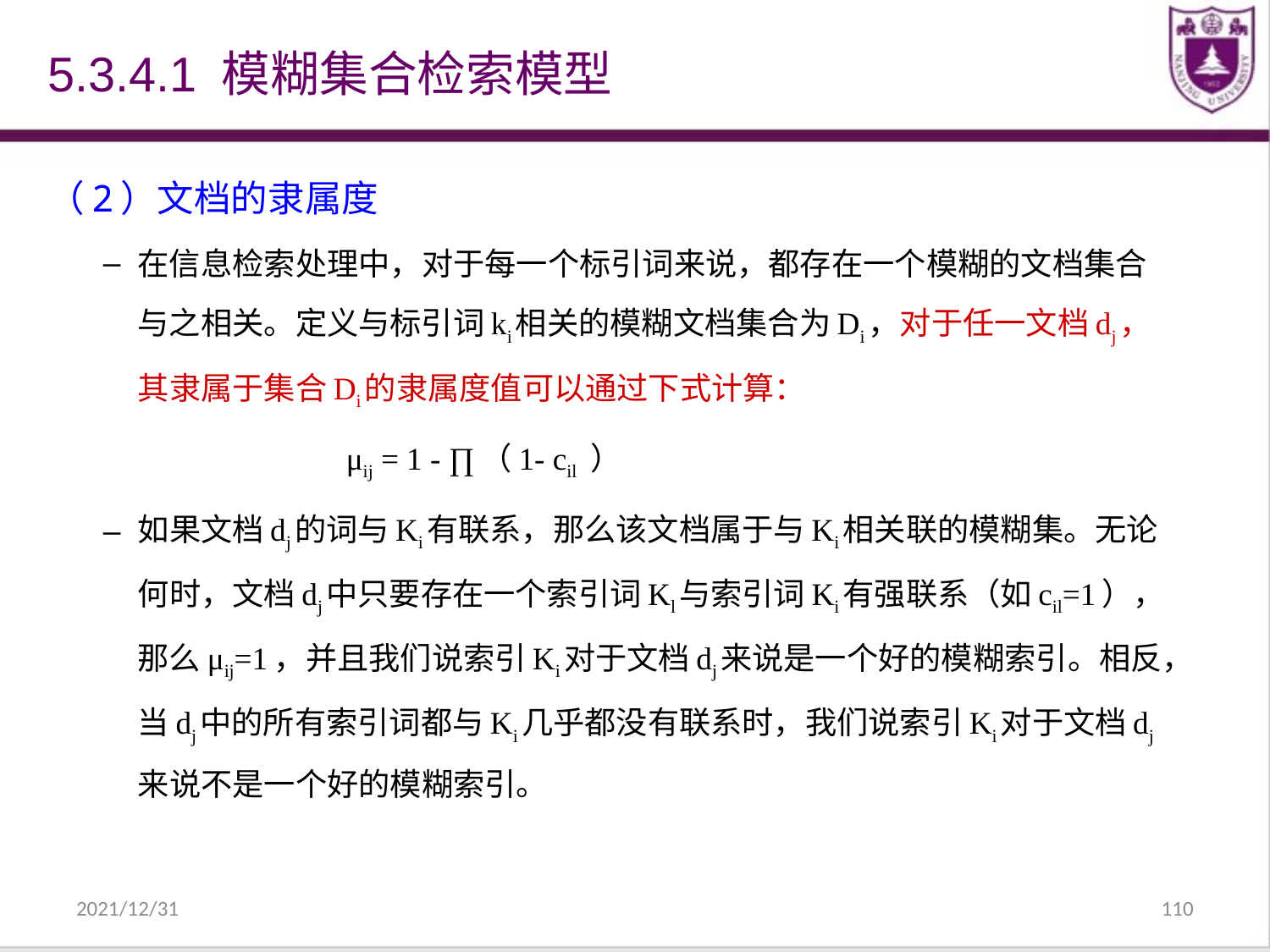

5.3.4.1 模糊集合检索模型
（2）文档的隶属度
在信息检索处理中，对于每一个标引词来说，都存在一个模糊的文档集合与之相关。定义与标引词ki相关的模糊文档集合为Di，对于任一文档dj，其隶属于集合Di的隶属度值可以通过下式计算：
                               μij = 1 - ∏（1- cil ）
如果文档dj的词与Ki有联系，那么该文档属于与Ki相关联的模糊集。无论何时，文档dj中只要存在一个索引词Kl与索引词Ki有强联系（如cil=1），那么μij=1，并且我们说索引Ki对于文档dj来说是一个好的模糊索引。相反，当dj中的所有索引词都与Ki几乎都没有联系时，我们说索引Ki对于文档dj来说不是一个好的模糊索引。
2021/12/31
110